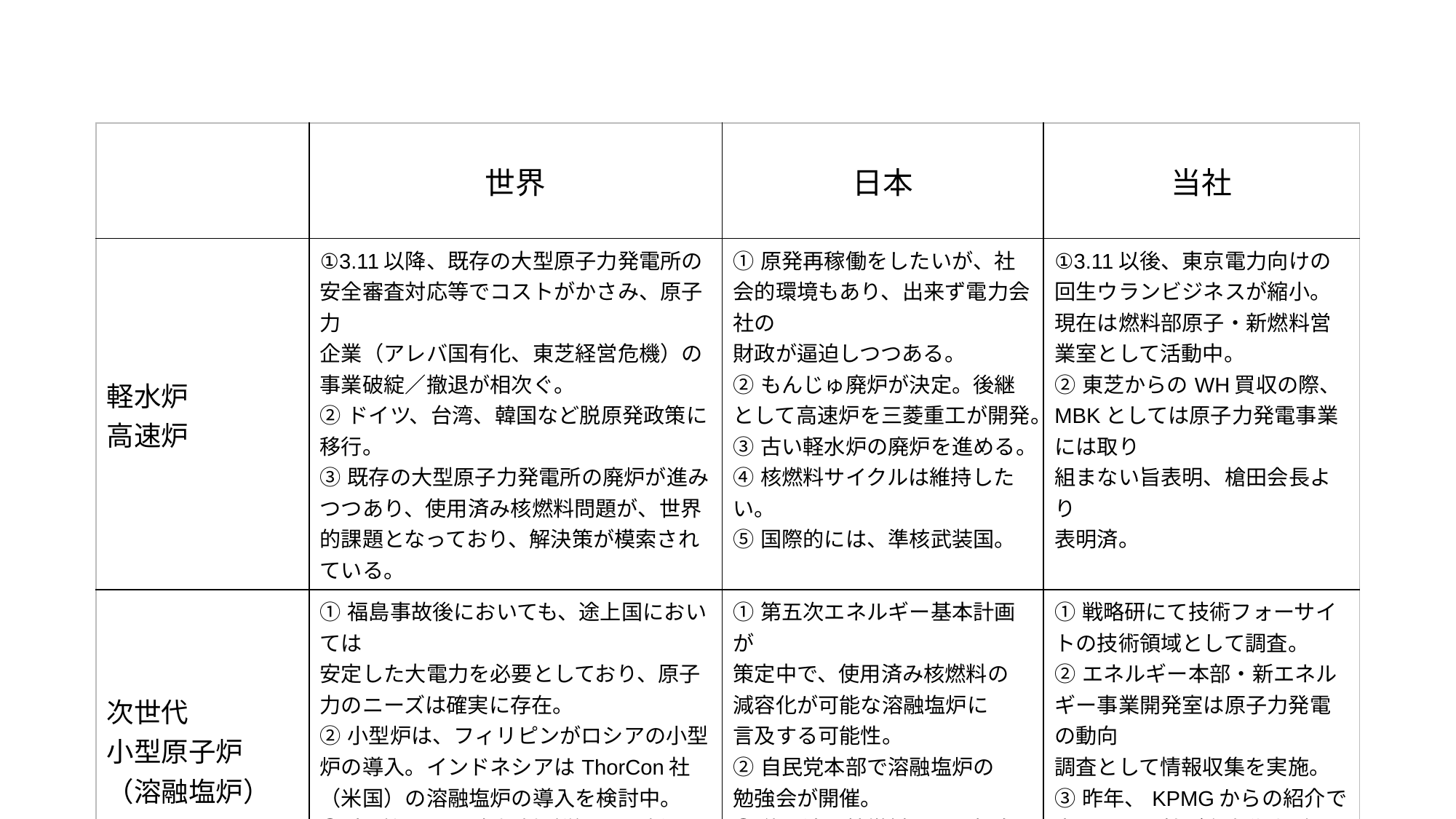

|  | 世界 | 日本 | 当社 |
| --- | --- | --- | --- |
| 軽水炉 高速炉 | ①3.11以降、既存の大型原子力発電所の 安全審査対応等でコストがかさみ、原子力 企業（アレバ国有化、東芝経営危機）の事業破綻／撤退が相次ぐ。 ②ドイツ、台湾、韓国など脱原発政策に移行。 ③既存の大型原子力発電所の廃炉が進み つつあり、使用済み核燃料問題が、世界的課題となっており、解決策が模索されている。 | ①原発再稼働をしたいが、社会的環境もあり、出来ず電力会社の 財政が逼迫しつつある。 ②もんじゅ廃炉が決定。後継として高速炉を三菱重工が開発。 ③古い軽水炉の廃炉を進める。 ④核燃料サイクルは維持したい。 ⑤国際的には、準核武装国。 | ①3.11以後、東京電力向けの 回生ウランビジネスが縮小。現在は燃料部原子・新燃料営業室として活動中。 ②東芝からのWH買収の際、MBKとしては原子力発電事業には取り 組まない旨表明、槍田会長より 表明済。 |
| 次世代 小型原子炉 （溶融塩炉） | ①福島事故後においても、途上国においては 安定した大電力を必要としており、原子力のニーズは確実に存在。 ②小型炉は、フィリピンがロシアの小型炉の導入。インドネシアはThorCon社（米国）の溶融塩炉の導入を検討中。 ③大型炉は原子力規制が厳しく、新設は困難。欧米中は、一斉に小型原子炉の開発プロジェクトを立ち上げ開発を推進。 | ①第五次エネルギー基本計画が 策定中で、使用済み核燃料の 減容化が可能な溶融塩炉に 言及する可能性。 ②自民党本部で溶融塩炉の 勉強会が開催。 ③使用済み核燃料問題と福島 事故デブリの処理の為にも、 溶融塩炉開発が重要との認識。 | ①戦略研にて技術フォーサイトの技術領域として調査。 ②エネルギー本部・新エネルギー事業開発室は原子力発電の動向 調査として情報収集を実施。 ③昨年、KPMGからの紹介で米Elysium社（次世代小型原子炉開発ﾍﾞﾝﾁｬｰ）来社し出資要請有るもDecline。 |